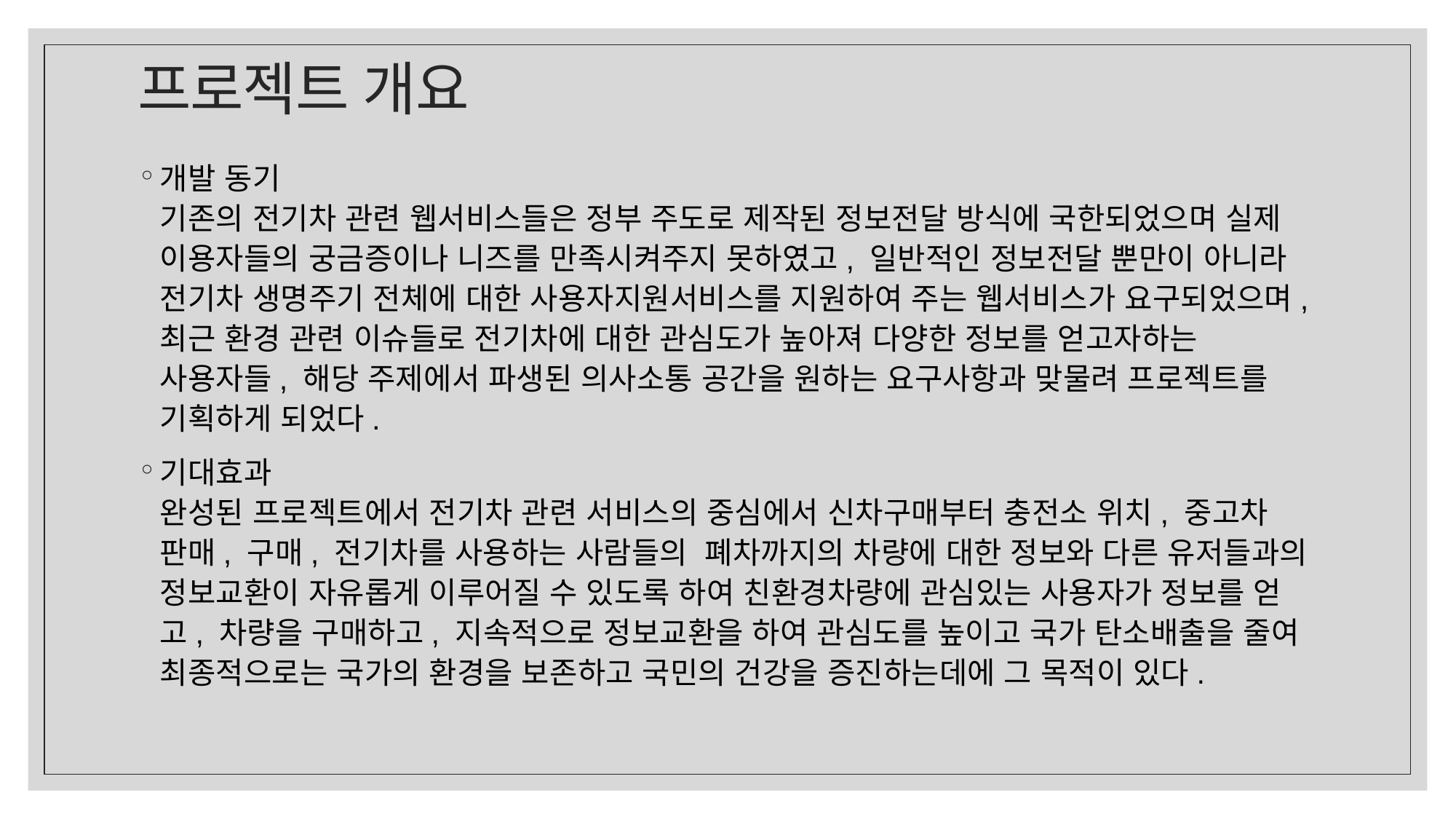

# 프로젝트 개요
개발 동기
기존의 전기차 관련 웹서비스들은 정부 주도로 제작된 정보전달 방식에 국한되었으며 실제 이용자들의 궁금증이나 니즈를 만족시켜주지 못하였고, 일반적인 정보전달 뿐만이 아니라 전기차 생명주기 전체에 대한 사용자지원서비스를 지원하여 주는 웹서비스가 요구되었으며, 최근 환경 관련 이슈들로 전기차에 대한 관심도가 높아져 다양한 정보를 얻고자하는 사용자들, 해당 주제에서 파생된 의사소통 공간을 원하는 요구사항과 맞물려 프로젝트를 기획하게 되었다.
기대효과
완성된 프로젝트에서 전기차 관련 서비스의 중심에서 신차구매부터 충전소 위치, 중고차 판매, 구매, 전기차를 사용하는 사람들의  폐차까지의 차량에 대한 정보와 다른 유저들과의 정보교환이 자유롭게 이루어질 수 있도록 하여 친환경차량에 관심있는 사용자가 정보를 얻고, 차량을 구매하고, 지속적으로 정보교환을 하여 관심도를 높이고 국가 탄소배출을 줄여 최종적으로는 국가의 환경을 보존하고 국민의 건강을 증진하는데에 그 목적이 있다.